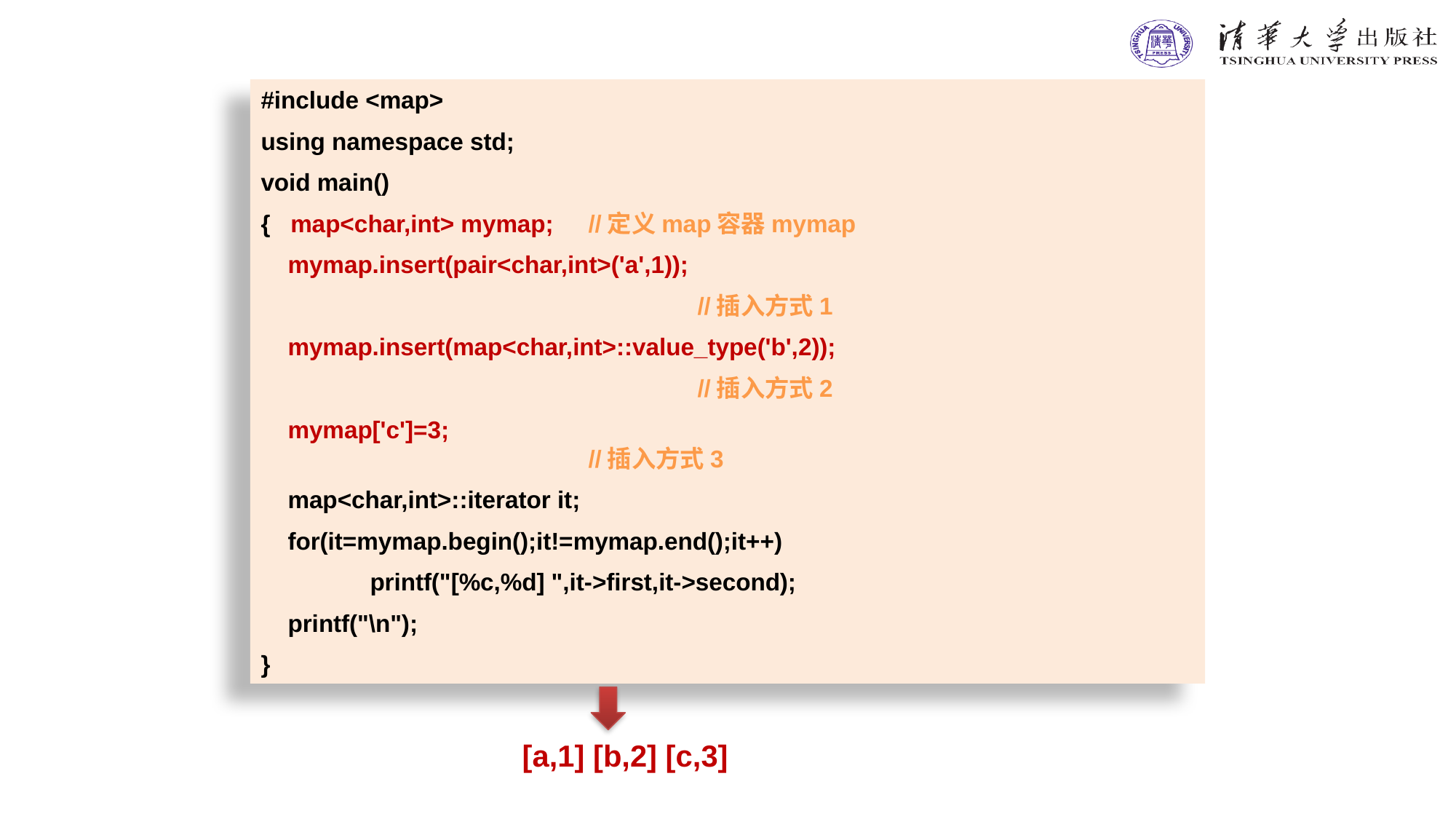

#include <map>
using namespace std;
void main()
{   map<char,int> mymap;	//定义map容器mymap
    mymap.insert(pair<char,int>('a',1));
				//插入方式1
    mymap.insert(map<char,int>::value_type('b',2));
				//插入方式2
    mymap['c']=3;										//插入方式3
    map<char,int>::iterator it;
    for(it=mymap.begin();it!=mymap.end();it++)
    	printf("[%c,%d] ",it->first,it->second);
    printf("\n");
}

[a,1] [b,2] [c,3]